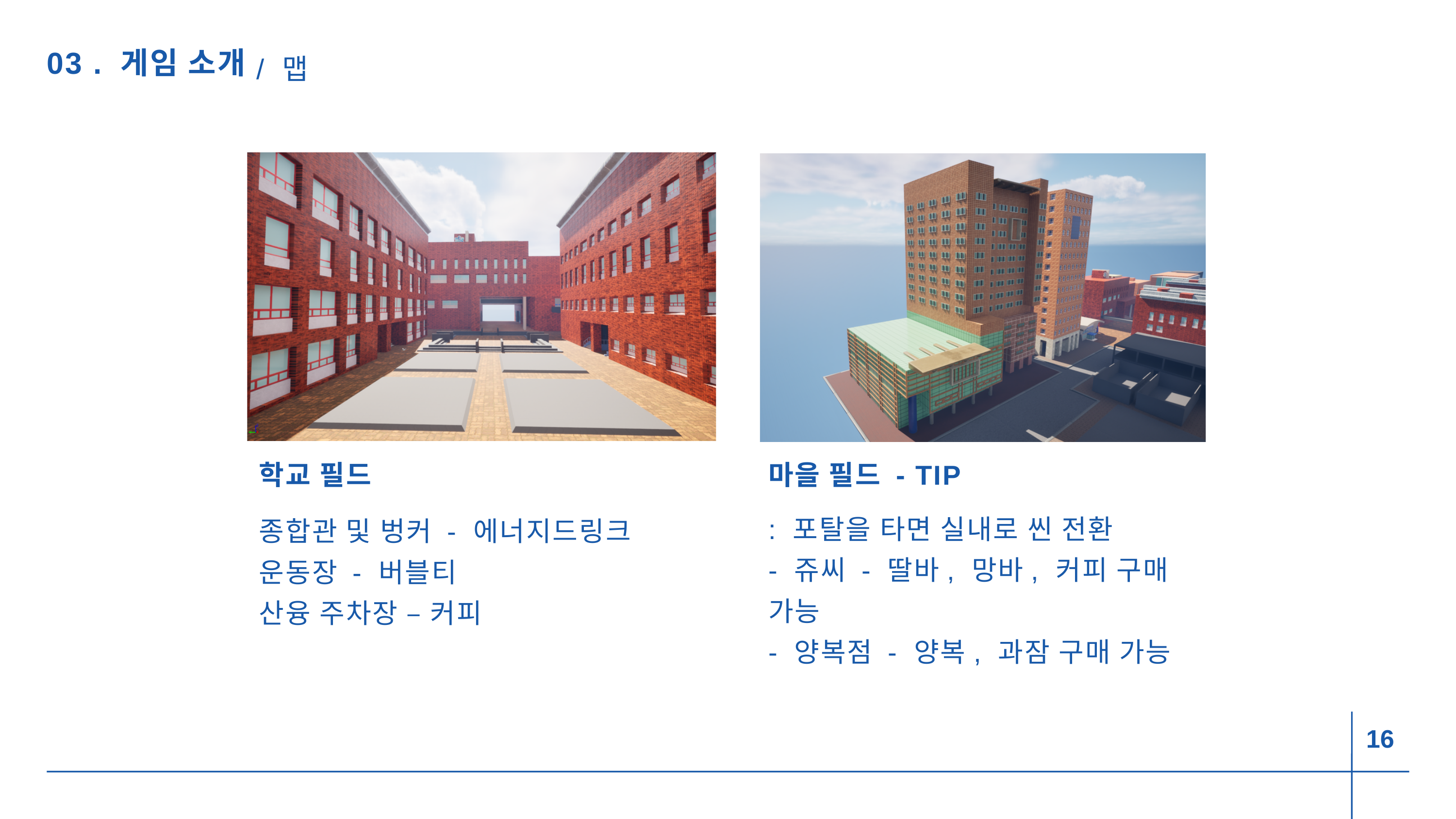

/ 맵
03 . 게임 소개

학교 필드
종합관 및 벙커 - 에너지드링크
운동장 - 버블티
산융 주차장 – 커피
마을 필드 - TIP
: 포탈을 타면 실내로 씬 전환
- 쥬씨 - 딸바, 망바, 커피 구매 가능
- 양복점 - 양복, 과잠 구매 가능

16